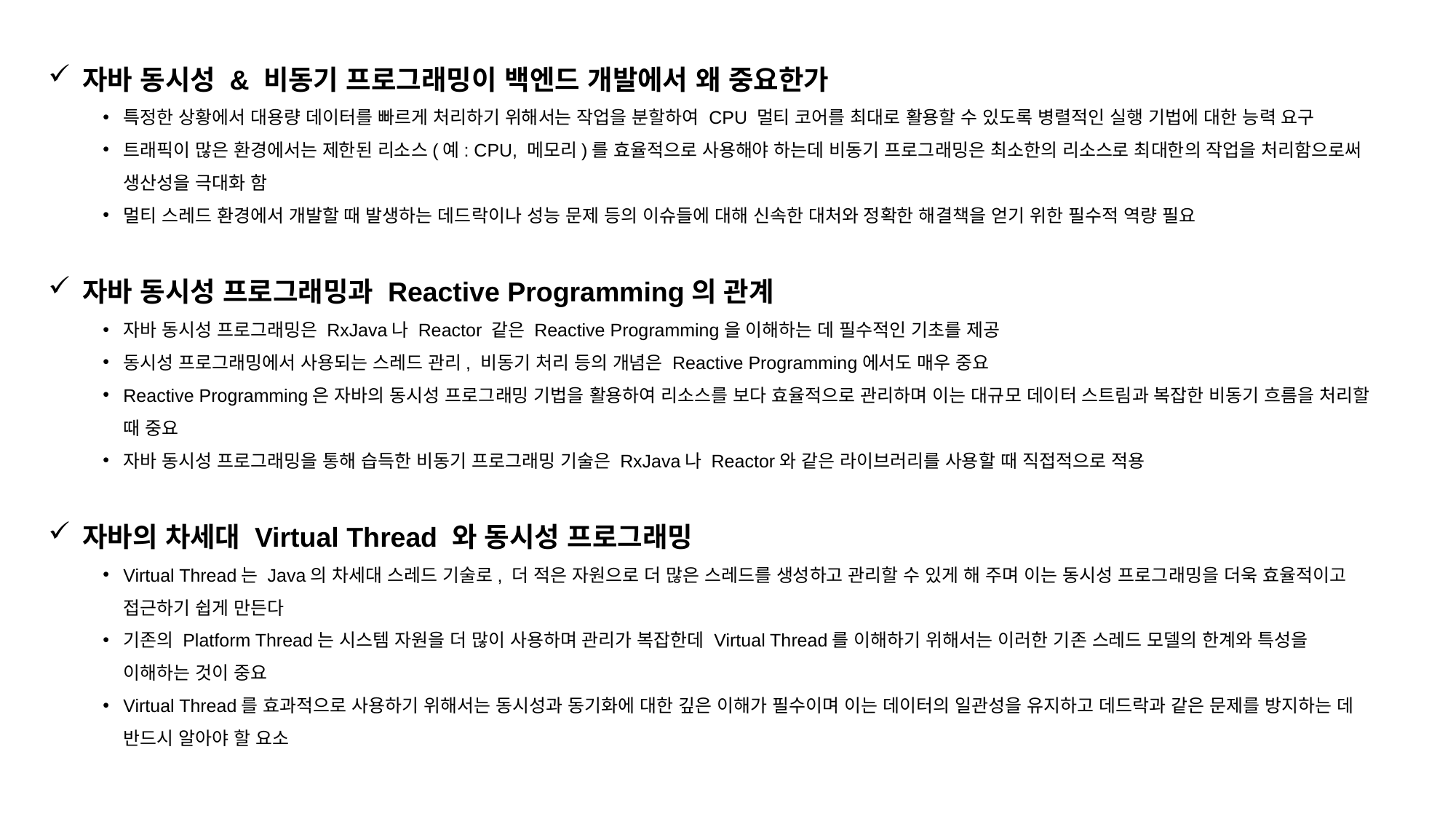

자바 동시성 & 비동기 프로그래밍이 백엔드 개발에서 왜 중요한가
특정한 상황에서 대용량 데이터를 빠르게 처리하기 위해서는 작업을 분할하여 CPU 멀티 코어를 최대로 활용할 수 있도록 병렬적인 실행 기법에 대한 능력 요구
트래픽이 많은 환경에서는 제한된 리소스(예: CPU, 메모리)를 효율적으로 사용해야 하는데 비동기 프로그래밍은 최소한의 리소스로 최대한의 작업을 처리함으로써 생산성을 극대화 함
멀티 스레드 환경에서 개발할 때 발생하는 데드락이나 성능 문제 등의 이슈들에 대해 신속한 대처와 정확한 해결책을 얻기 위한 필수적 역량 필요

자바 동시성 프로그래밍과 Reactive Programming의 관계
자바 동시성 프로그래밍은 RxJava나 Reactor 같은 Reactive Programming을 이해하는 데 필수적인 기초를 제공
동시성 프로그래밍에서 사용되는 스레드 관리, 비동기 처리 등의 개념은 Reactive Programming에서도 매우 중요
Reactive Programming은 자바의 동시성 프로그래밍 기법을 활용하여 리소스를 보다 효율적으로 관리하며 이는 대규모 데이터 스트림과 복잡한 비동기 흐름을 처리할 때 중요
자바 동시성 프로그래밍을 통해 습득한 비동기 프로그래밍 기술은 RxJava나 Reactor와 같은 라이브러리를 사용할 때 직접적으로 적용

자바의 차세대 Virtual Thread 와 동시성 프로그래밍
Virtual Thread는 Java의 차세대 스레드 기술로, 더 적은 자원으로 더 많은 스레드를 생성하고 관리할 수 있게 해 주며 이는 동시성 프로그래밍을 더욱 효율적이고 접근하기 쉽게 만든다
기존의 Platform Thread는 시스템 자원을 더 많이 사용하며 관리가 복잡한데 Virtual Thread를 이해하기 위해서는 이러한 기존 스레드 모델의 한계와 특성을 이해하는 것이 중요
Virtual Thread를 효과적으로 사용하기 위해서는 동시성과 동기화에 대한 깊은 이해가 필수이며 이는 데이터의 일관성을 유지하고 데드락과 같은 문제를 방지하는 데 반드시 알아야 할 요소